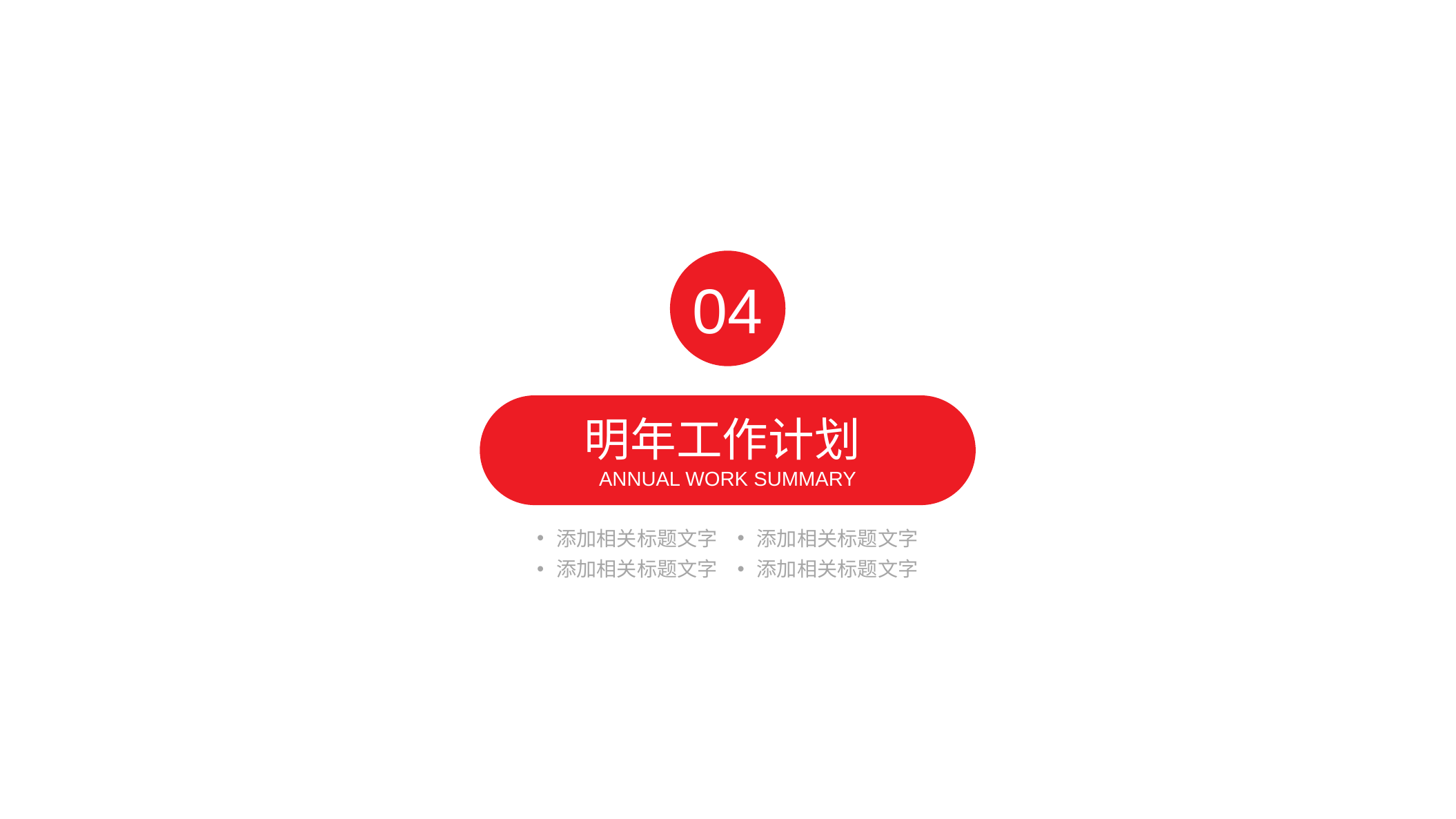

04

明年工作计划ANNUAL WORK SUMMARY
添加相关标题文字
添加相关标题文字
添加相关标题文字
添加相关标题文字